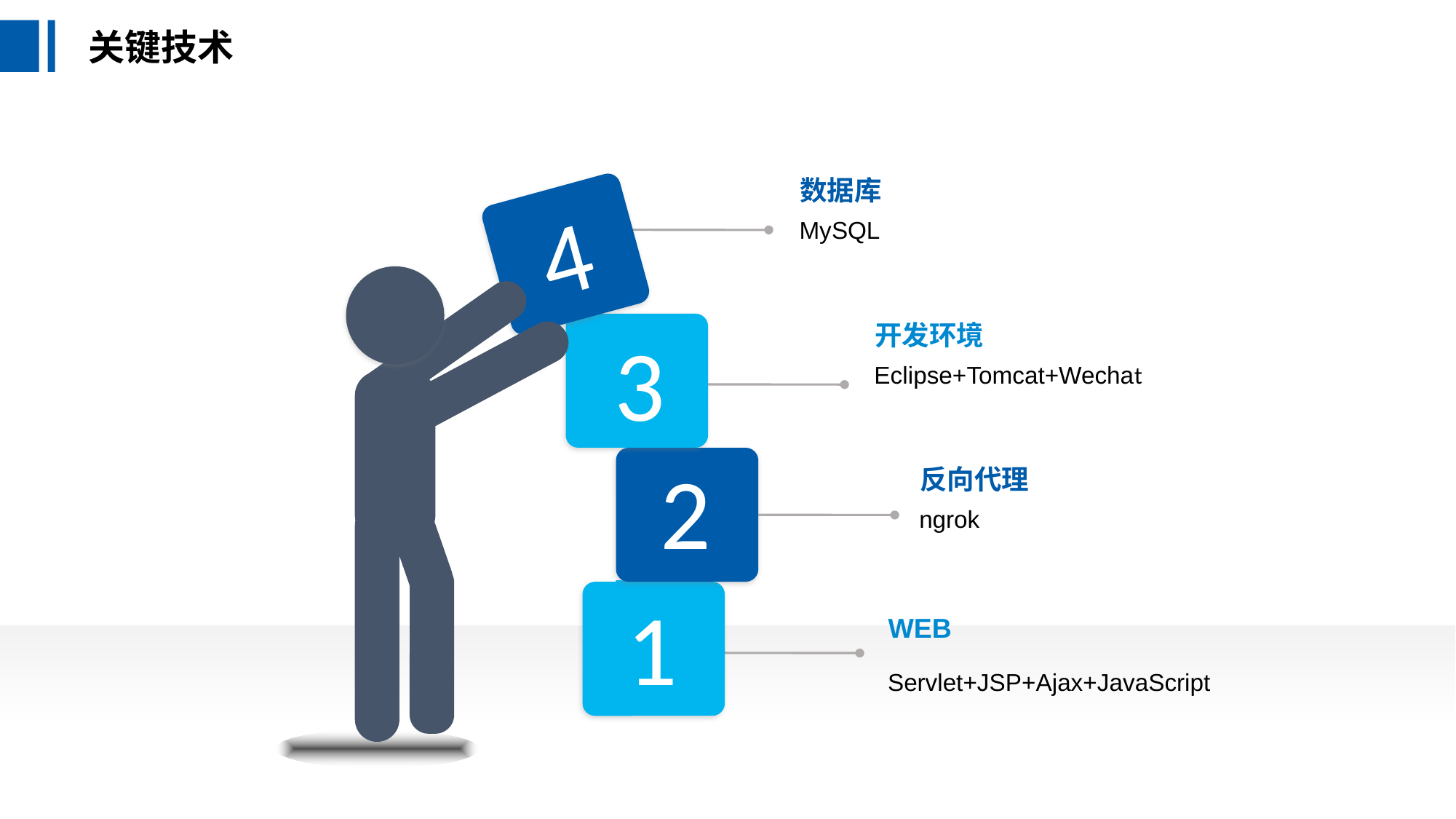

关键技术

数据库
4

MySQL

开发环境

3
Eclipse+Tomcat+Wechat
2

反向代理
ngrok
1

WEB

Servlet+JSP+Ajax+JavaScript